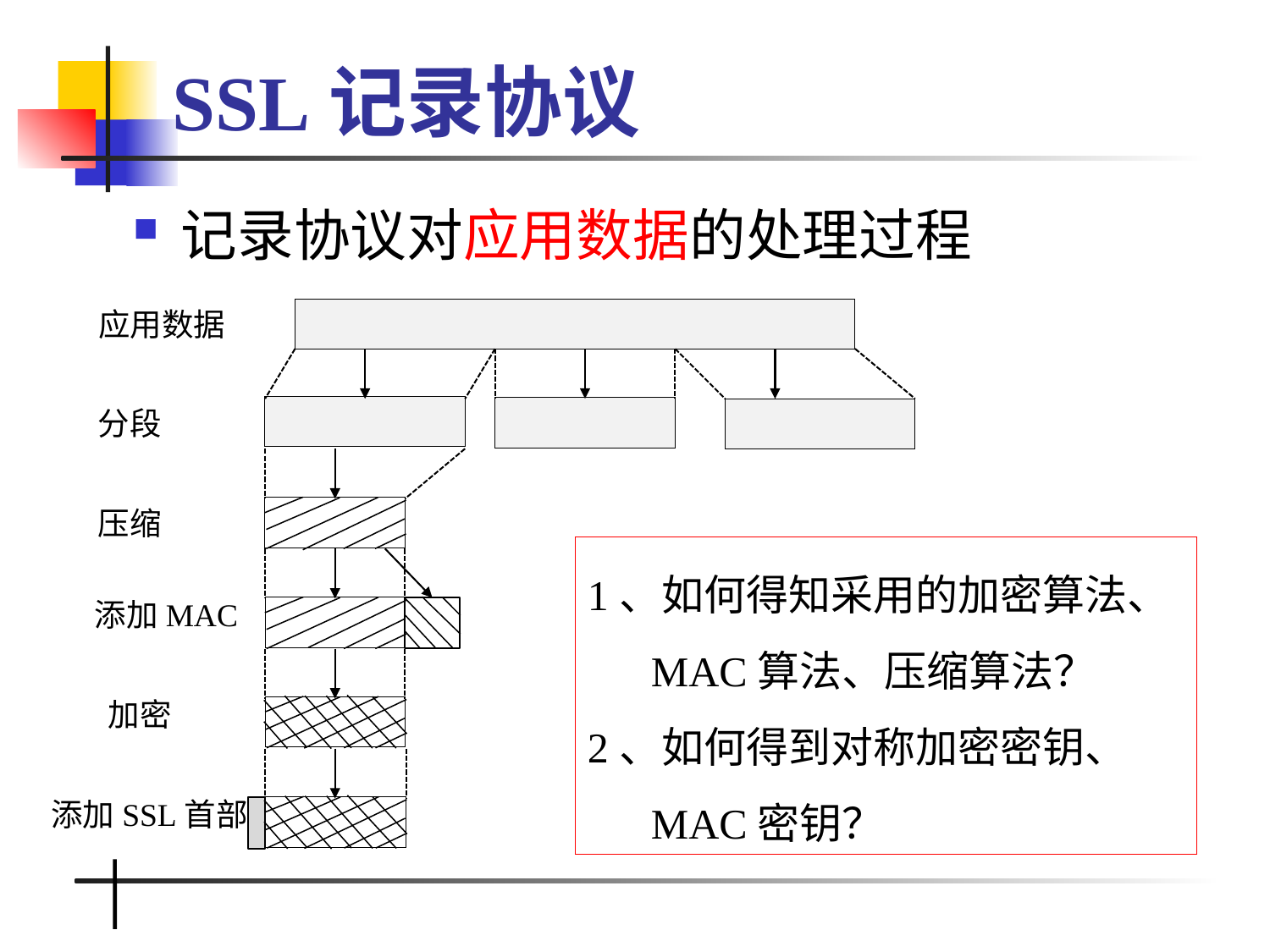

# SSL记录协议
记录协议对应用数据的处理过程
应用数据

分段

压缩
添加MAC

加密

添加SSL首部

1、如何得知采用的加密算法、
      MAC算法、压缩算法？
2、如何得到对称加密密钥、
      MAC密钥？